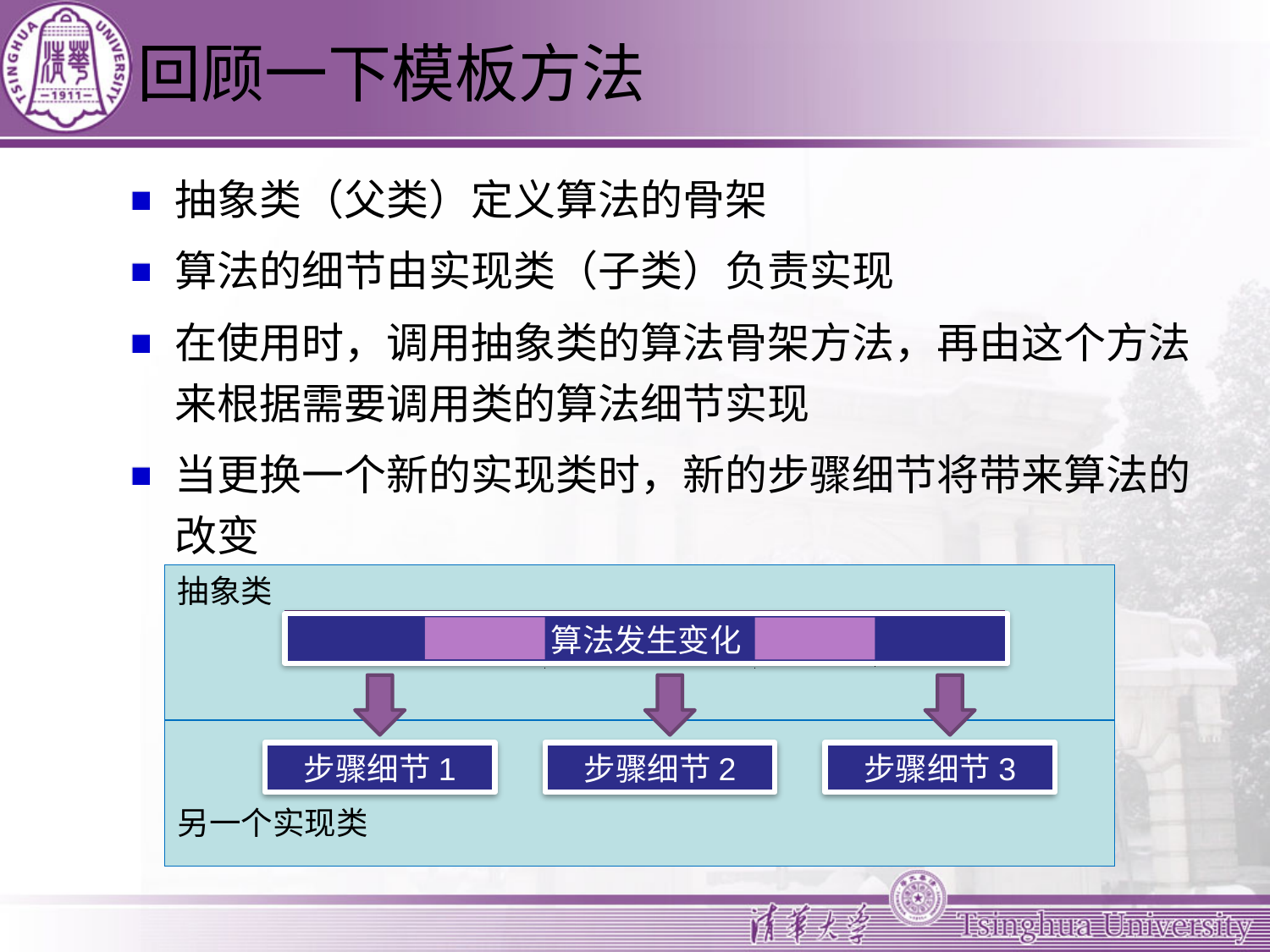

# 回顾一下模板方法
抽象类（父类）定义算法的骨架
算法的细节由实现类（子类）负责实现
在使用时，调用抽象类的算法骨架方法，再由这个方法来根据需要调用类的算法细节实现
当更换一个新的实现类时，新的步骤细节将带来算法的改变

实现类
步骤细节1
步骤细节2
步骤细节3
抽象类
算法骨架方法（成员函数）
算法发生变化

另一个实现类
步骤细节1
步骤细节2
步骤细节3